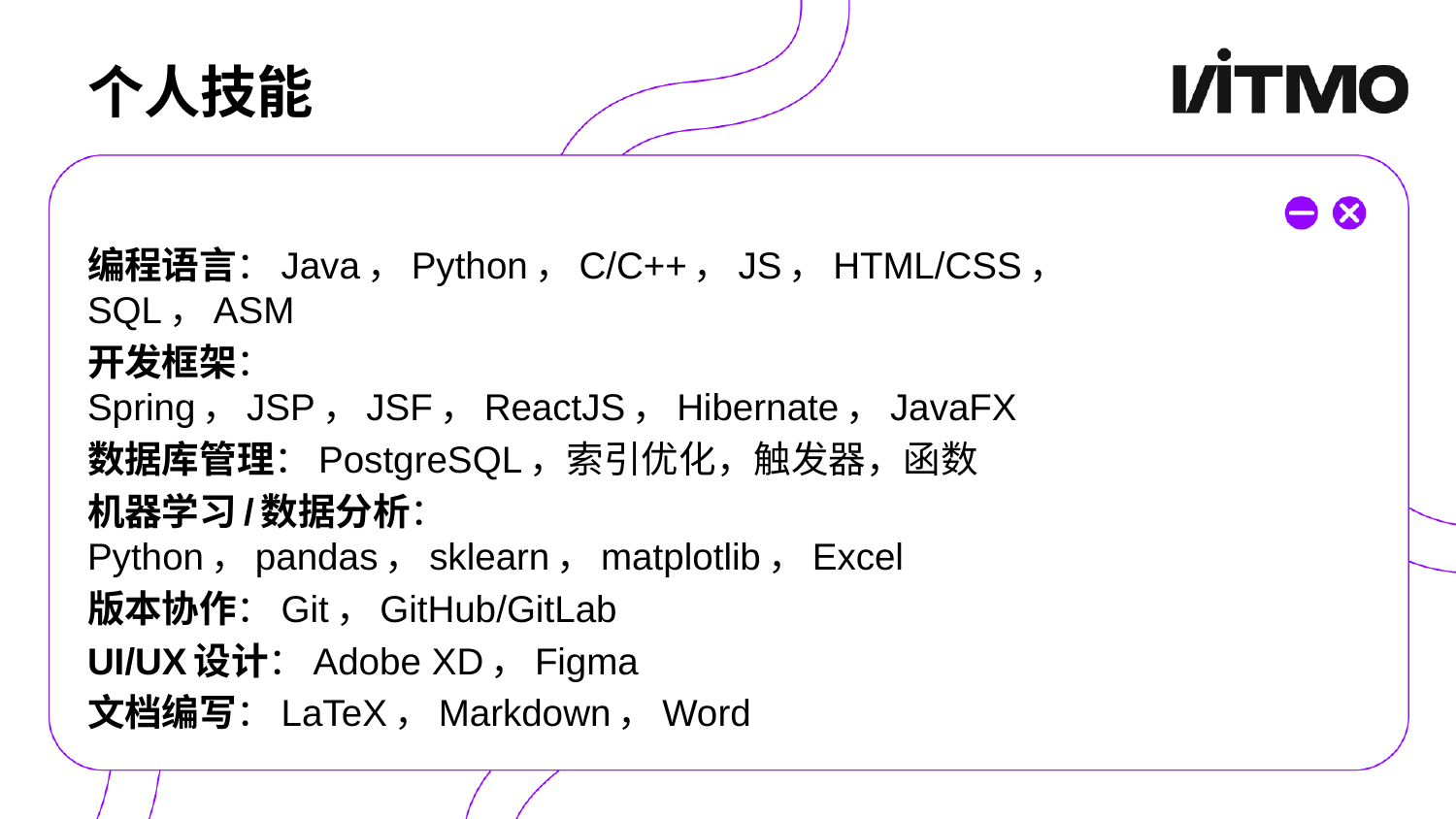

# 个人技能

编程语言：Java，Python，C/C++，JS，HTML/CSS，SQL，ASM
开发框架：Spring，JSP，JSF，ReactJS，Hibernate，JavaFX
数据库管理：PostgreSQL，索引优化，触发器，函数
机器学习/数据分析：Python，pandas，sklearn，matplotlib，Excel
版本协作：Git，GitHub/GitLab
UI/UX设计：Adobe XD，Figma
文档编写：LaTeX，Markdown，Word